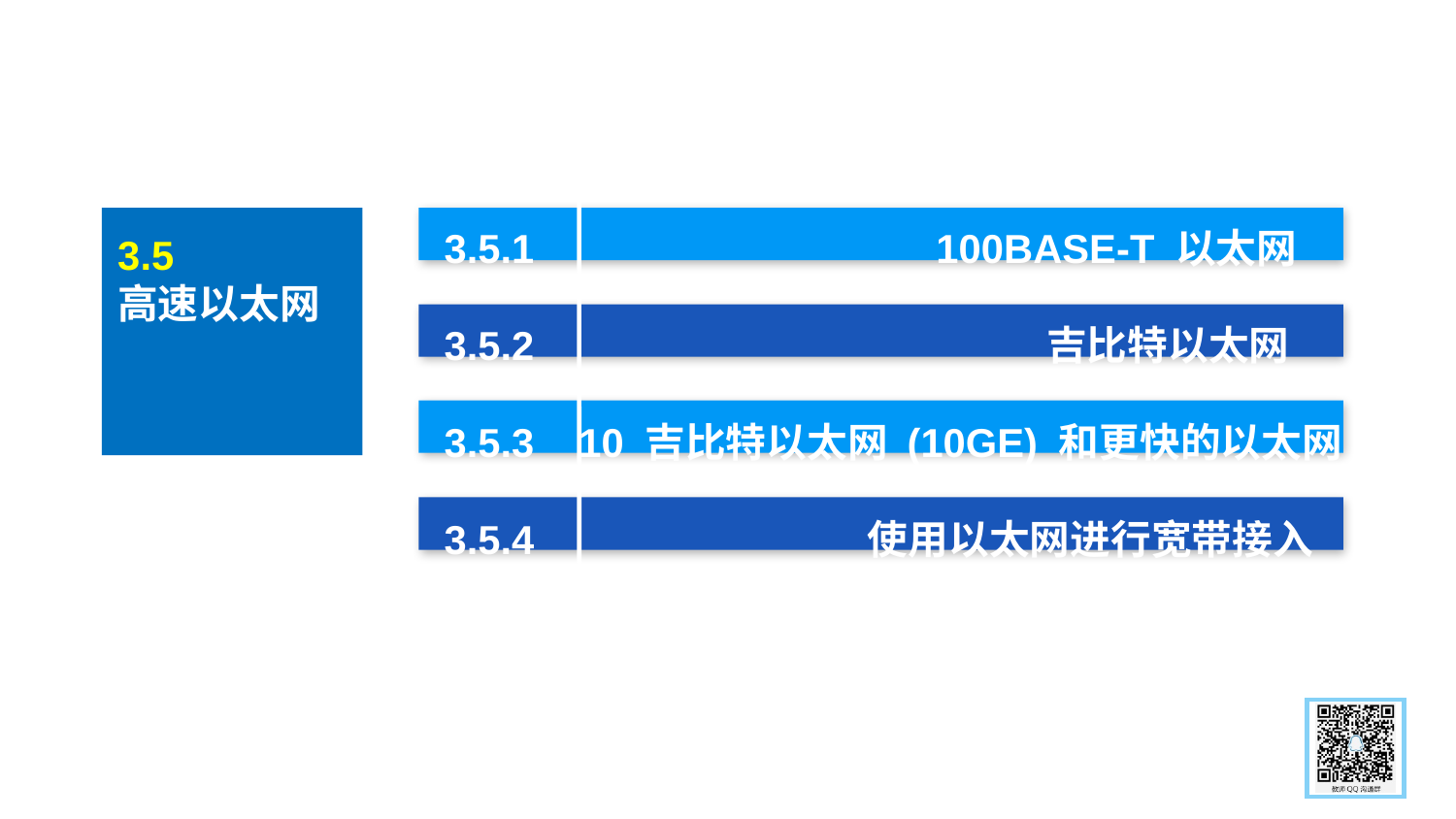

3.5.1                                    100BASE-T 以太网
3.5.2                                             吉比特以太网
3.5.3    10 吉比特以太网 (10GE) 和更快的以太网
3.5.4                             使用以太网进行宽带接入

3.5
高速以太网